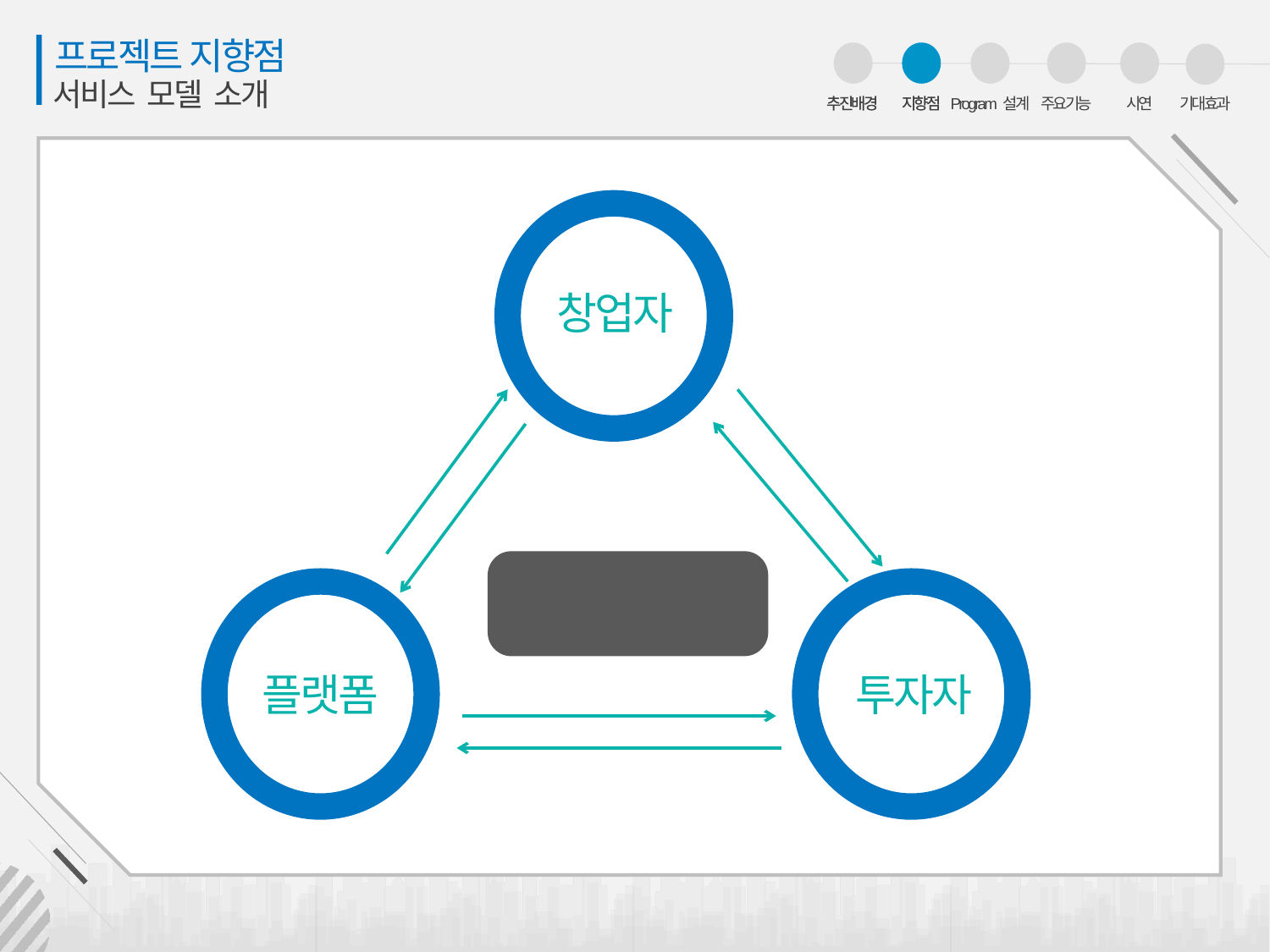

프로젝트 지향점

서비스  모델  소개

01
추진배경

02
지향점

03
Program 설계

04
주요기능

05
시연

06
기대효과
01
추진배경
지향점

창업자

상생하는  서비스
( 공익성이 있는 프로젝트 )

플랫폼

투자자